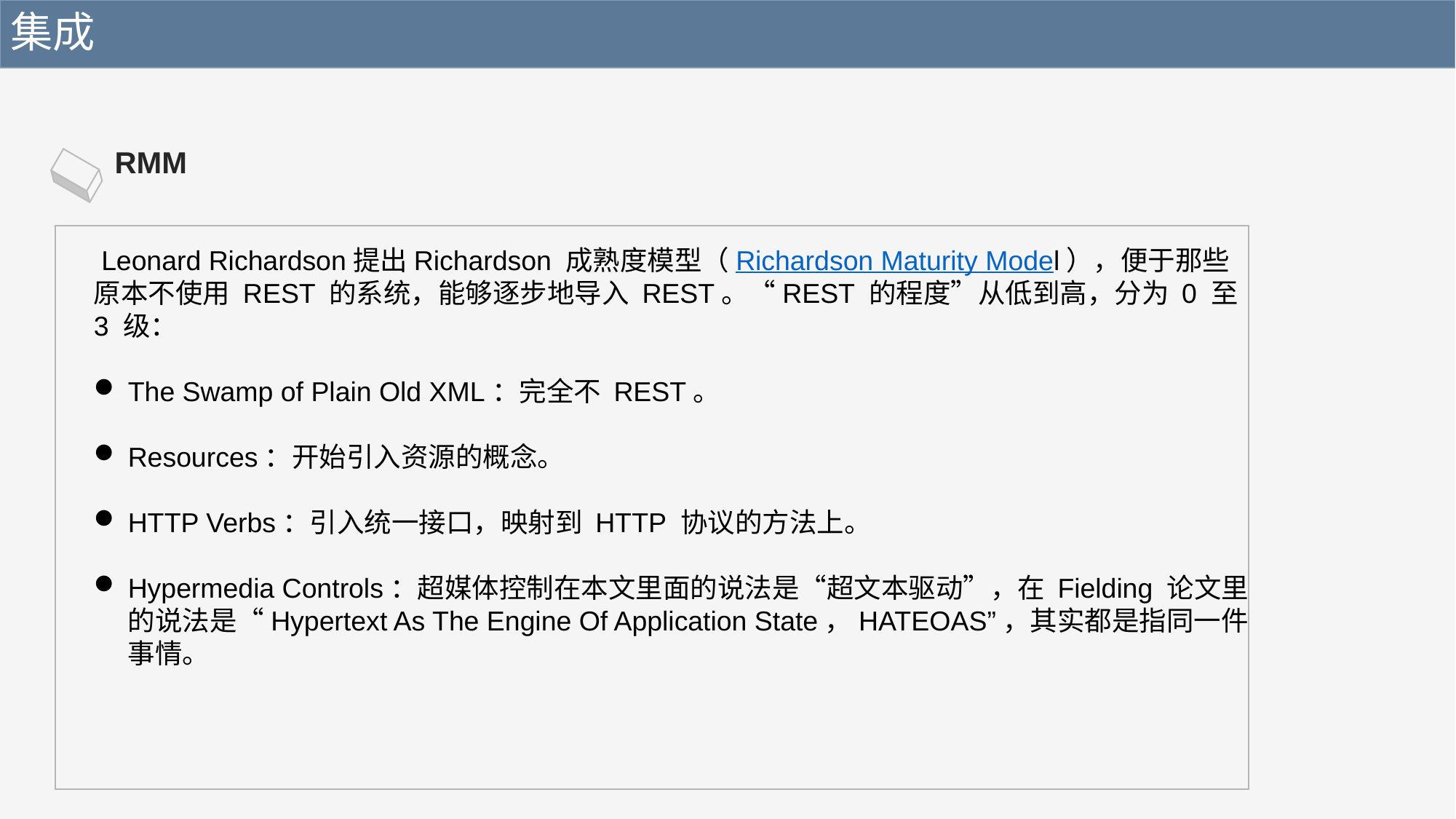

集成
RMM

 Leonard Richardson提出Richardson 成熟度模型（Richardson Maturity Model），便于那些原本不使用 REST 的系统，能够逐步地导入 REST。“REST 的程度”从低到高，分为 0 至 3 级：

The Swamp of Plain Old XML：完全不 REST。

Resources：开始引入资源的概念。

HTTP Verbs：引入统一接口，映射到 HTTP 协议的方法上。

Hypermedia Controls：超媒体控制在本文里面的说法是“超文本驱动”，在 Fielding 论文里的说法是“Hypertext As The Engine Of Application State，HATEOAS”，其实都是指同一件事情。